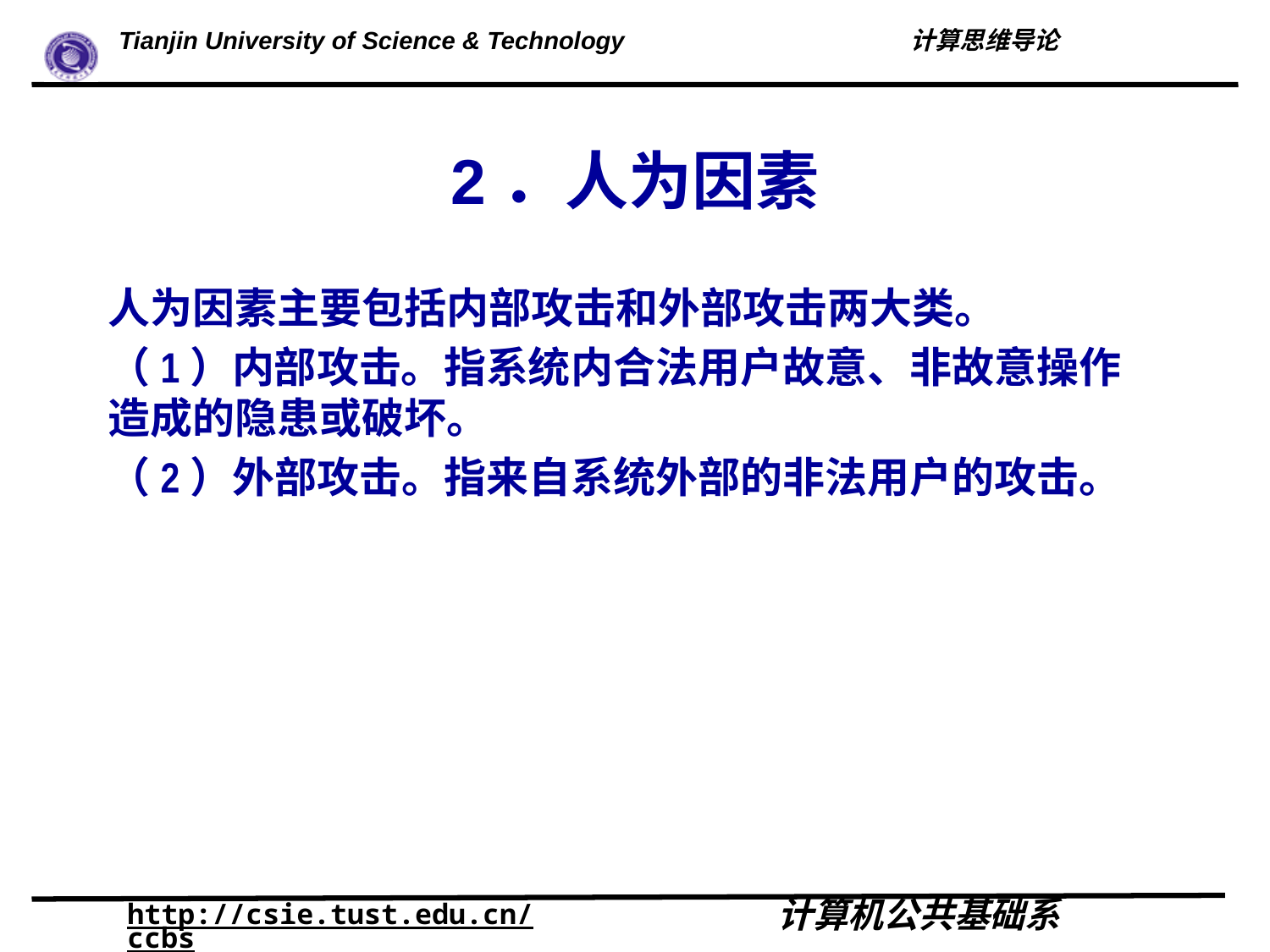

# 2．人为因素
人为因素主要包括内部攻击和外部攻击两大类。
（1）内部攻击。指系统内合法用户故意、非故意操作造成的隐患或破坏。
（2）外部攻击。指来自系统外部的非法用户的攻击。